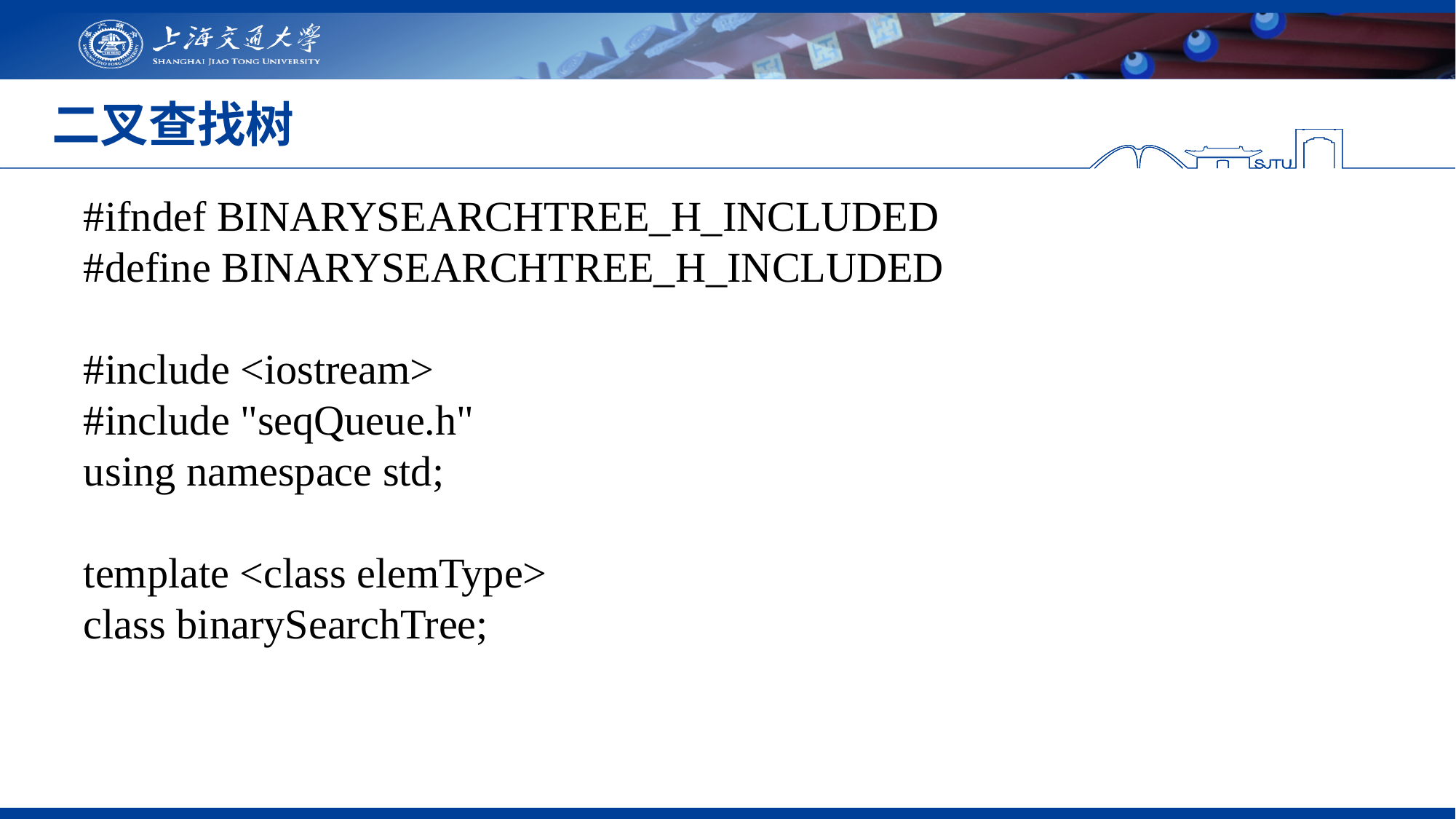

# 二叉查找树
#ifndef BINARYSEARCHTREE_H_INCLUDED
#define BINARYSEARCHTREE_H_INCLUDED

#include <iostream>
#include "seqQueue.h"
using namespace std;

template <class elemType>
class binarySearchTree;